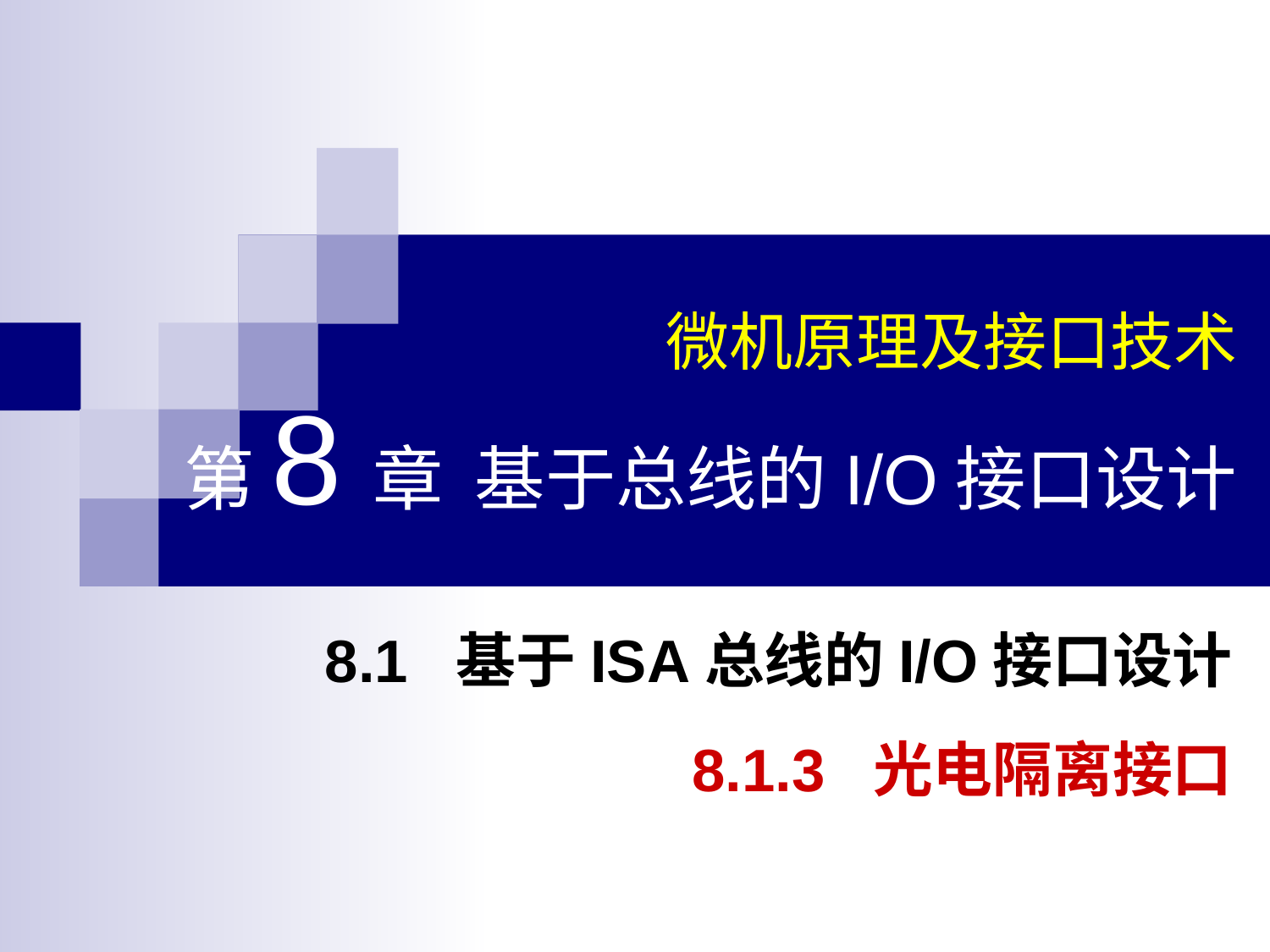

微机原理及接口技术
第8章  基于总线的I/O接口设计
8.1  基于ISA总线的I/O接口设计
8.1.3  光电隔离接口